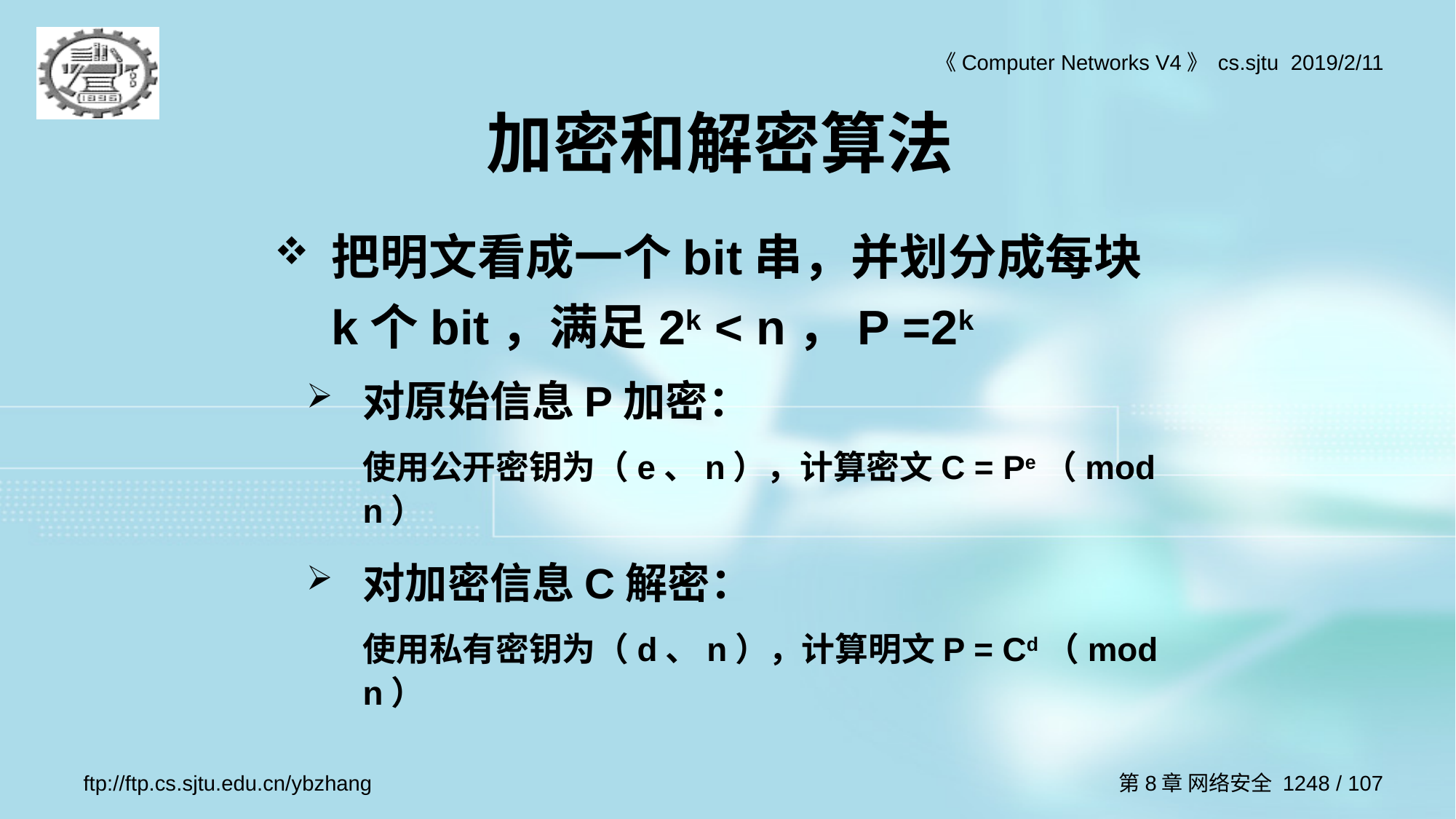

# 加密和解密算法
把明文看成一个bit串，并划分成每块k个bit，满足2k < n，P =2k
对原始信息P加密：
	使用公开密钥为（e、n），计算密文C = Pe（mod n）
对加密信息C解密：
	使用私有密钥为（d、n），计算明文P = Cd（mod n）